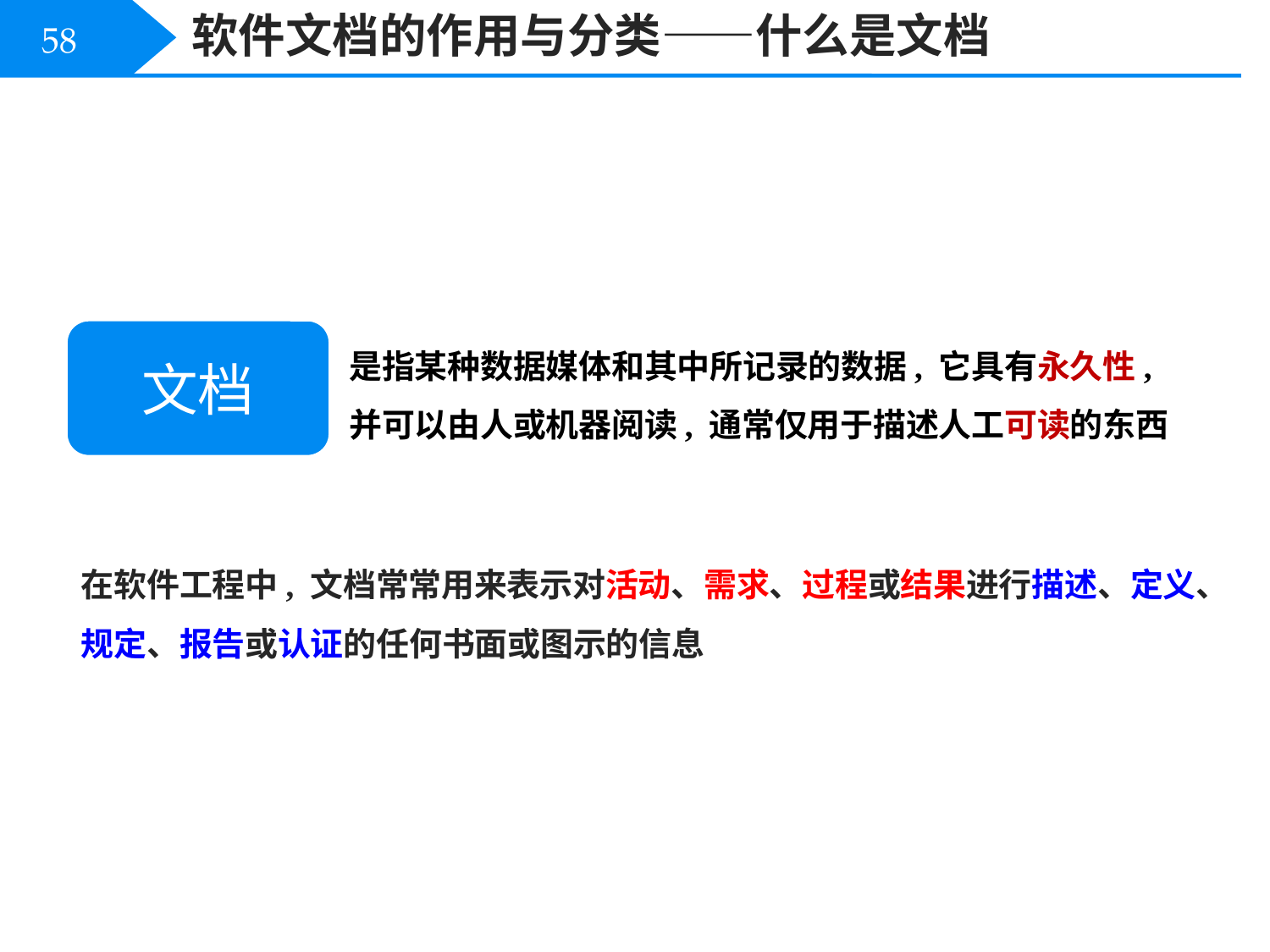

软件文档的作用与分类——什么是文档
58
是指某种数据媒体和其中所记录的数据, 它具有永久性, 并可以由人或机器阅读, 通常仅用于描述人工可读的东西
文档
在软件工程中, 文档常常用来表示对活动、需求、过程或结果进行描述、定义、规定、报告或认证的任何书面或图示的信息